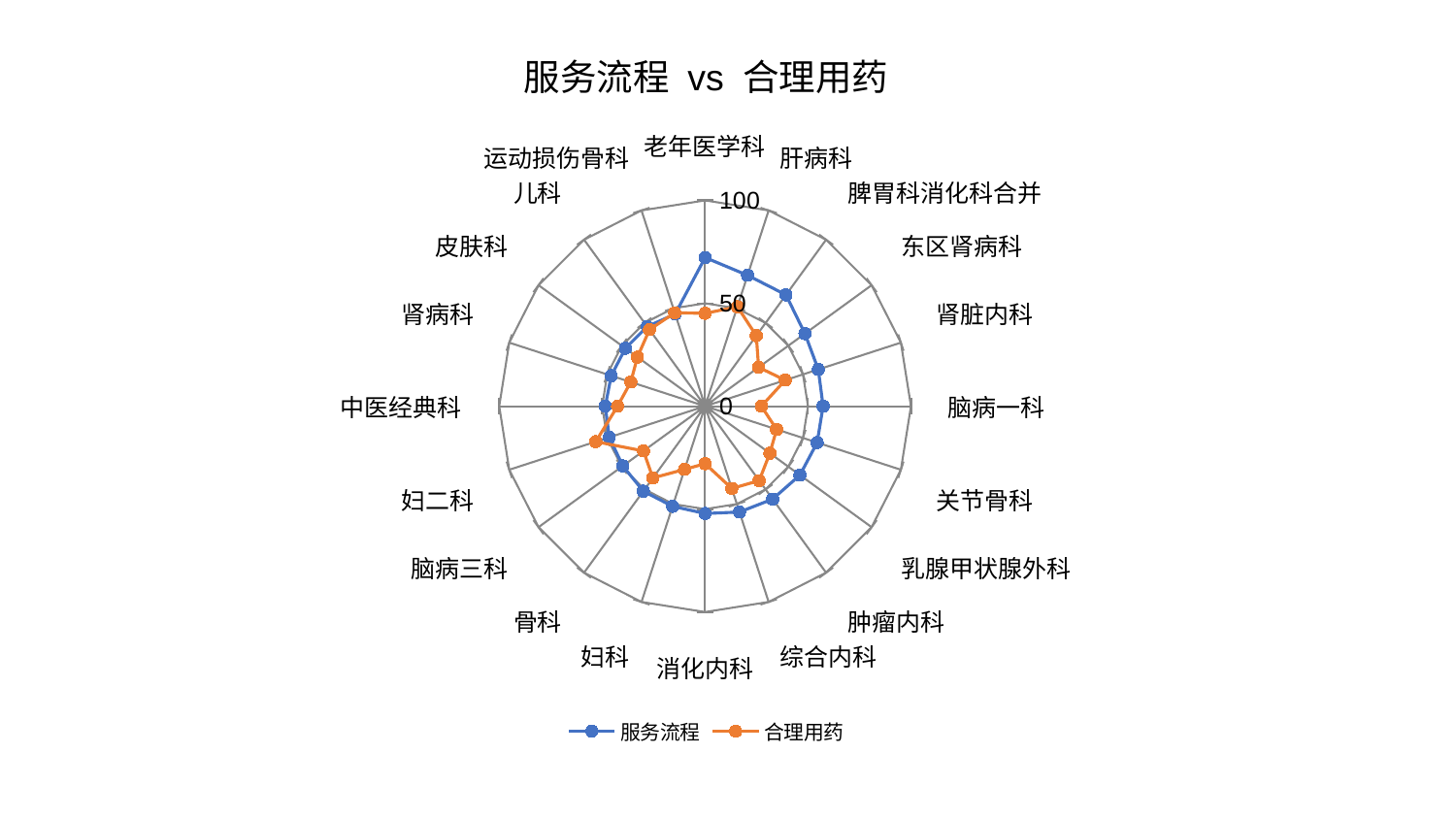

### Chart: 服务流程 vs 合理用药

| Category | 服务流程 | 合理用药 |
|---|---|---|
| 老年医学科 | 72.21803595859559 | 45.12149527642613 |
| 肝病科 | 66.88698760731768 | 50.81323341828407 |
| 脾胃科消化科合并 | 66.8736895068678 | 42.35513962317865 |
| 东区肾病科 | 59.97955418867768 | 32.159399796194144 |
| 肾脏内科 | 57.81962633465638 | 40.97149646495198 |
| 脑病一科 | 57.34936134516204 | 27.360189641330518 |
| 关节骨科 | 57.23880328989457 | 36.5340695063253 |
| 乳腺甲状腺外科 | 56.95399030456696 | 38.90722689195086 |
| 肿瘤内科 | 55.840243165956586 | 44.733991484619416 |
| 综合内科 | 54.07386211269544 | 42.049526035777255 |
| 消化内科 | 52.16678443550683 | 27.925577162284377 |
| 妇科 | 51.148117363608286 | 32.312104527365086 |
| 骨科 | 51.05279774069006 | 43.110858563355734 |
| 脑病三科 | 49.40864584186334 | 37.008192636167244 |
| 妇二科 | 48.937727601505294 | 55.84059982008003 |
| 中医经典科 | 48.47606606555822 | 42.51583637499683 |
| 肾病科 | 47.9337057847014 | 37.95414749427009 |
| 皮肤科 | 47.86247479805829 | 40.63268055138522 |
| 儿科 | 47.83464498143092 | 45.97997569368683 |
| 运动损伤骨科 | 47.09352390949019 | 47.74216223936582 |
127